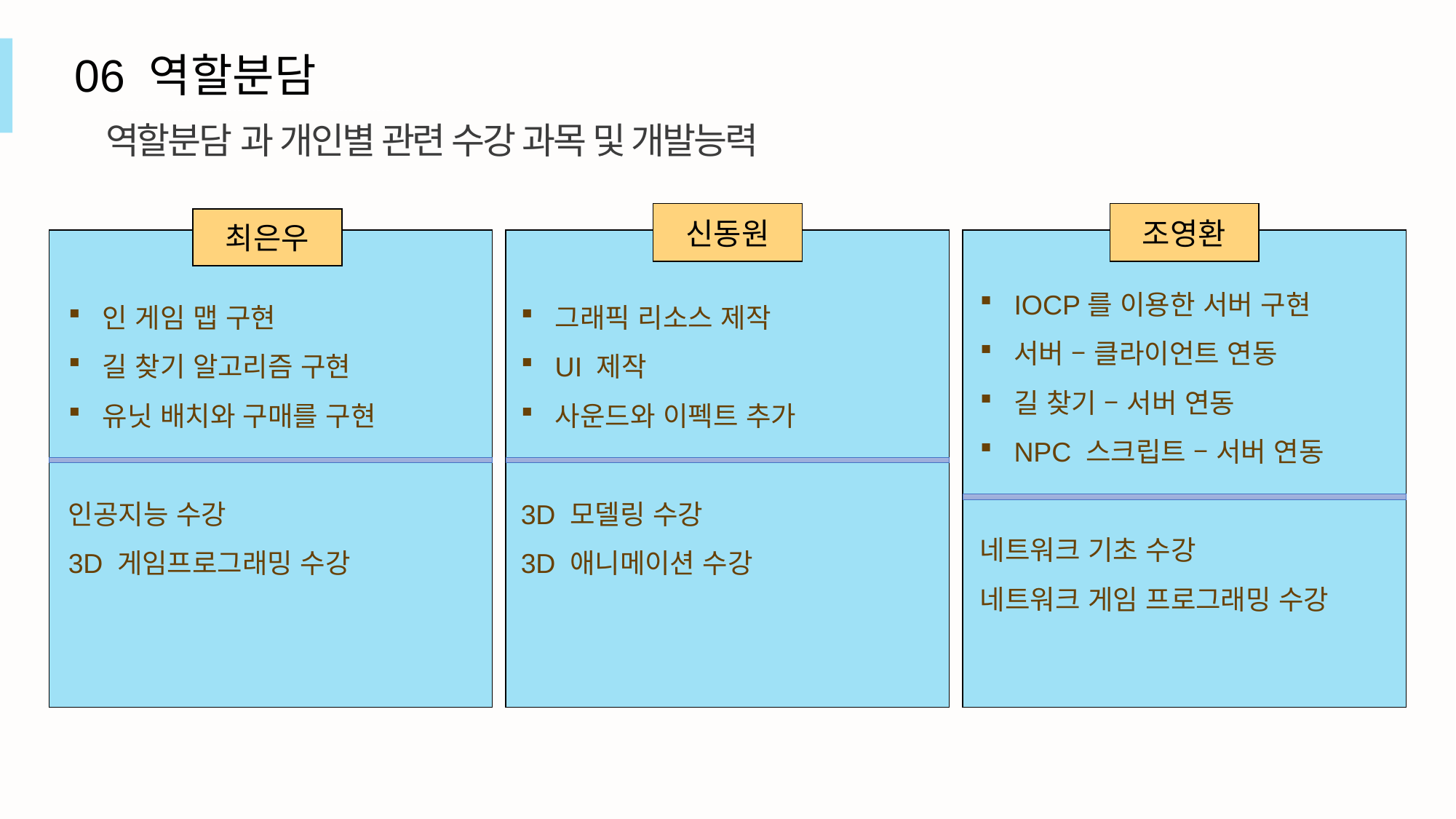

06 역할분담
역할분담 과 개인별 관련 수강 과목 및 개발능력
신동원
조영환
최은우

IOCP를 이용한 서버 구현
서버 – 클라이언트 연동
길 찾기 – 서버 연동
NPC 스크립트 – 서버 연동

네트워크 기초 수강
네트워크 게임 프로그래밍 수강

인 게임 맵 구현
길 찾기 알고리즘 구현
유닛 배치와 구매를 구현

인공지능 수강
3D 게임프로그래밍 수강

그래픽 리소스 제작
UI 제작
사운드와 이펙트 추가

3D 모델링 수강
3D 애니메이션 수강